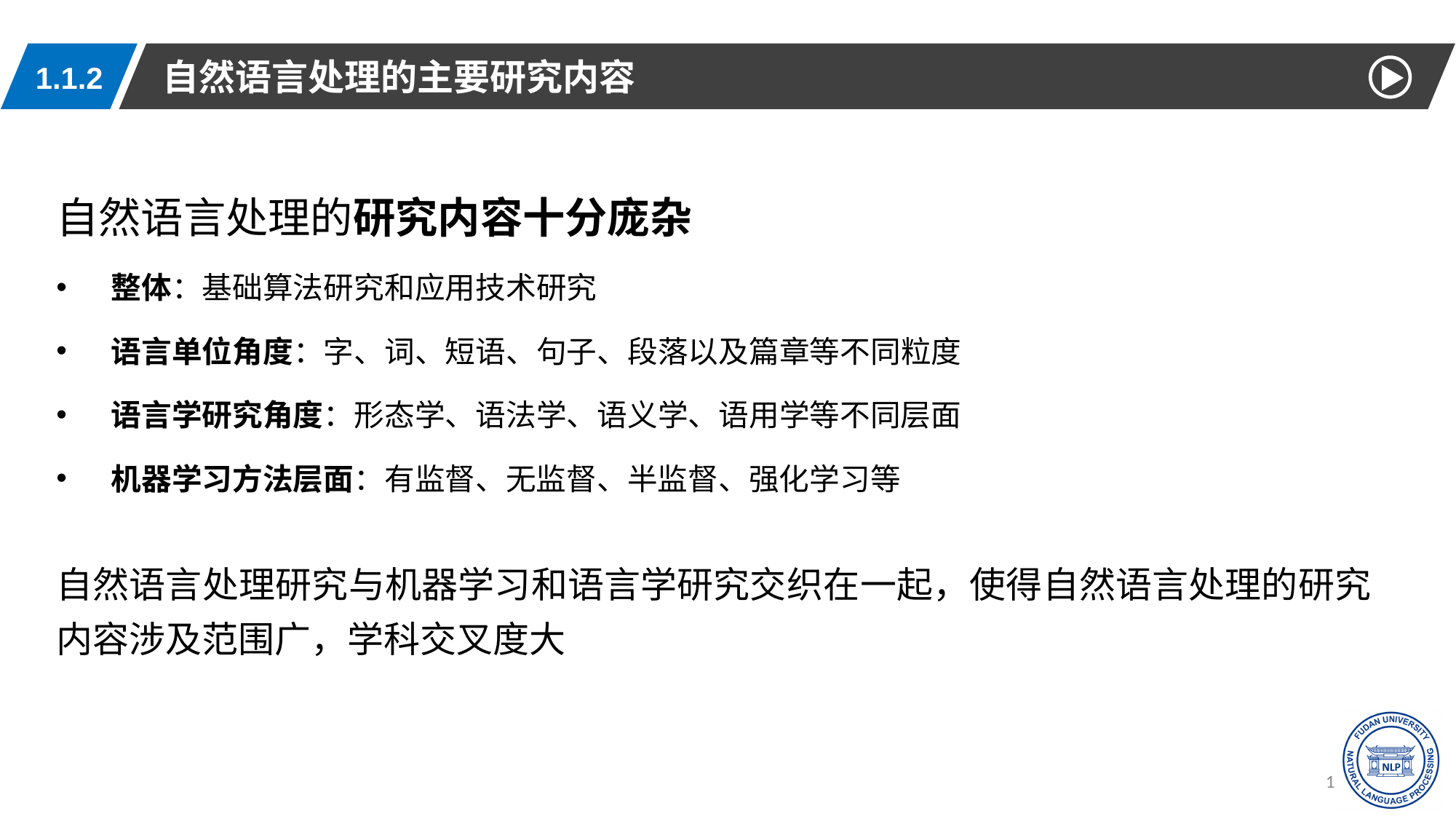

自然语言处理的主要研究内容
1.1.2

自然语言处理的研究内容十分庞杂
整体：基础算法研究和应用技术研究
语言单位角度：字、词、短语、句子、段落以及篇章等不同粒度
语言学研究角度：形态学、语法学、语义学、语用学等不同层面
机器学习方法层面：有监督、无监督、半监督、强化学习等

自然语言处理研究与机器学习和语言学研究交织在一起，使得自然语言处理的研究内容涉及范围广，学科交叉度大
13